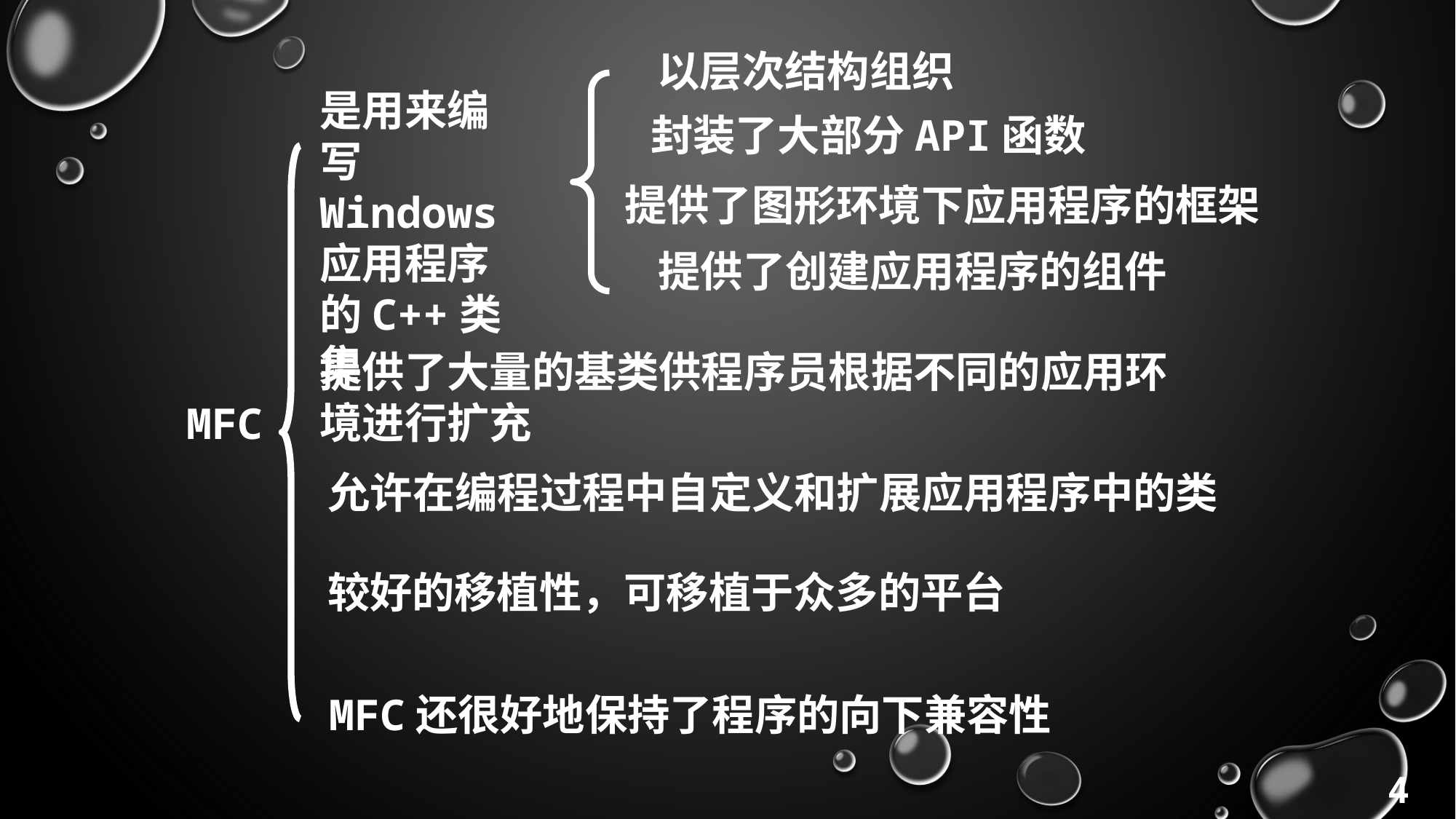

以层次结构组织

是用来编写Windows应用程序的C++类集
封装了大部分API函数

提供了图形环境下应用程序的框架
提供了创建应用程序的组件
提供了大量的基类供程序员根据不同的应用环境进行扩充
MFC
允许在编程过程中自定义和扩展应用程序中的类
较好的移植性，可移植于众多的平台
MFC还很好地保持了程序的向下兼容性
4